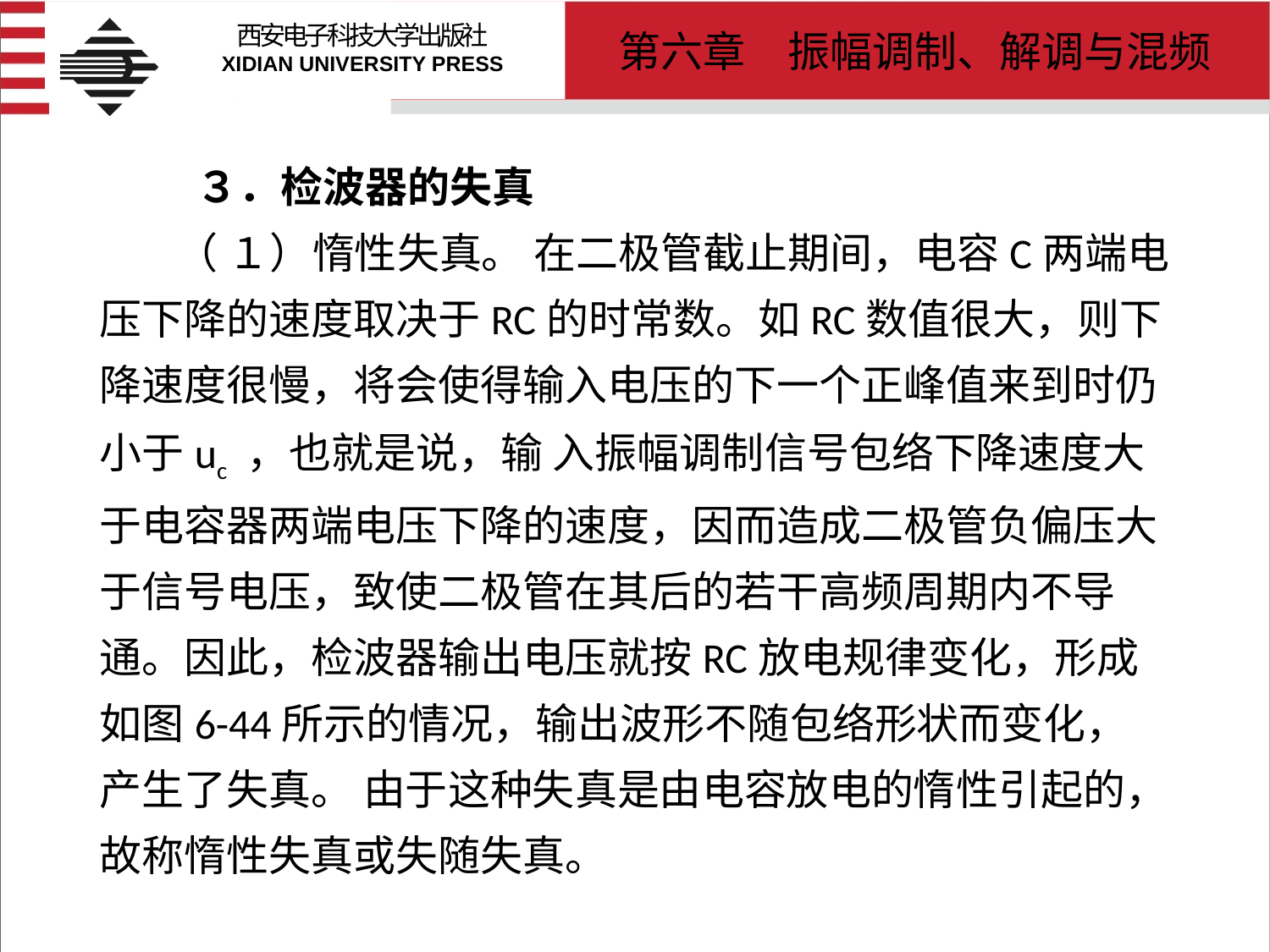

# ３．检波器的失真 （ １）惰性失真。 在二极管截止期间，电容C两端电压下降的速度取决于RC的时常数。如RC数值很大，则下降速度很慢，将会使得输入电压的下一个正峰值来到时仍小于uc ，也就是说，输 入振幅调制信号包络下降速度大于电容器两端电压下降的速度，因而造成二极管负偏压大 于信号电压，致使二极管在其后的若干高频周期内不导通。因此，检波器输出电压就按RC放电规律变化，形成如图6-44所示的情况，输出波形不随包络形状而变化，产生了失真。 由于这种失真是由电容放电的惰性引起的，故称惰性失真或失随失真。